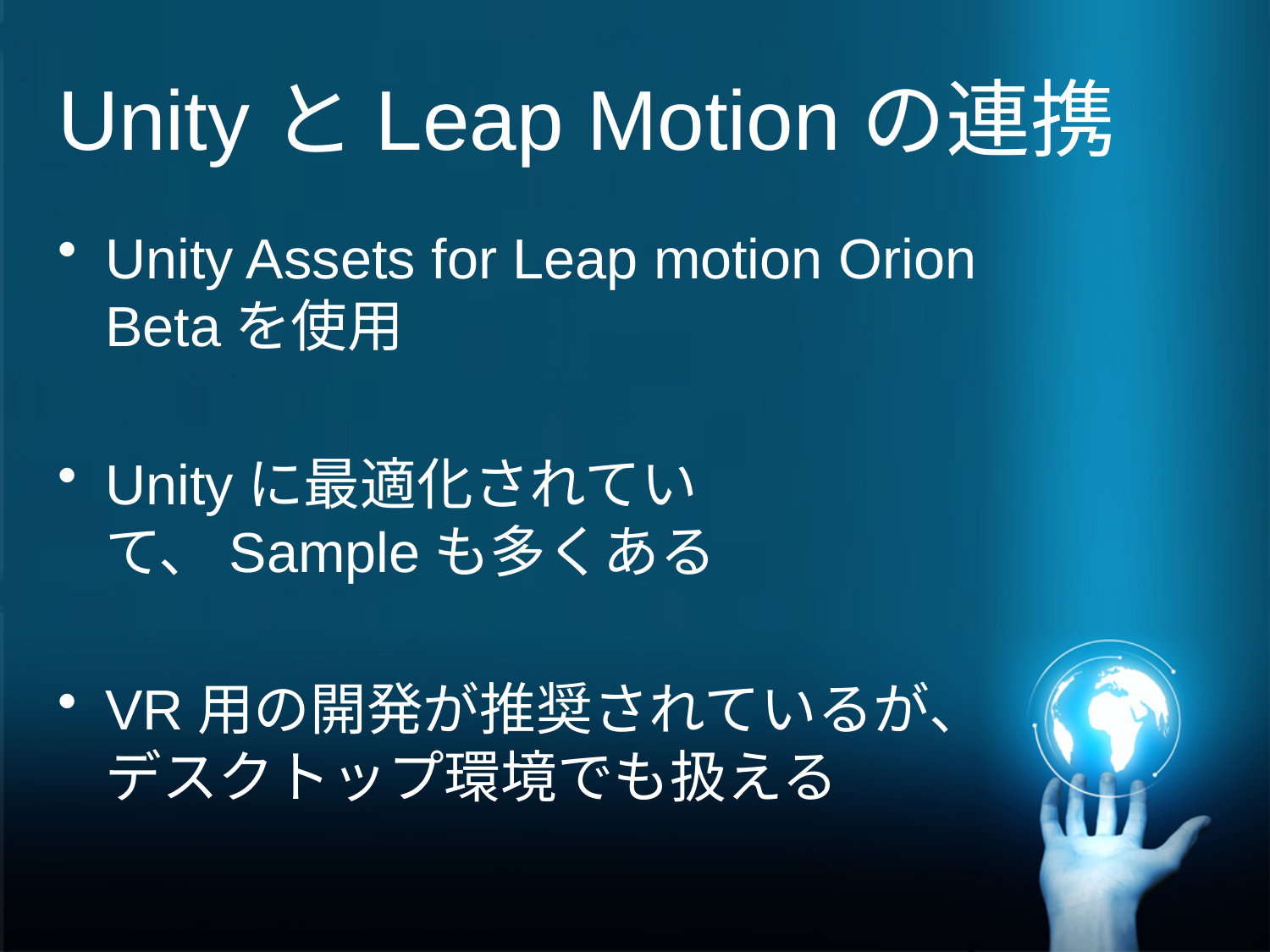

# UnityとLeap Motionの連携
Unity Assets for Leap motion Orion Betaを使用

Unityに最適化されていて、Sampleも多くある

VR用の開発が推奨されているが、デスクトップ環境でも扱える